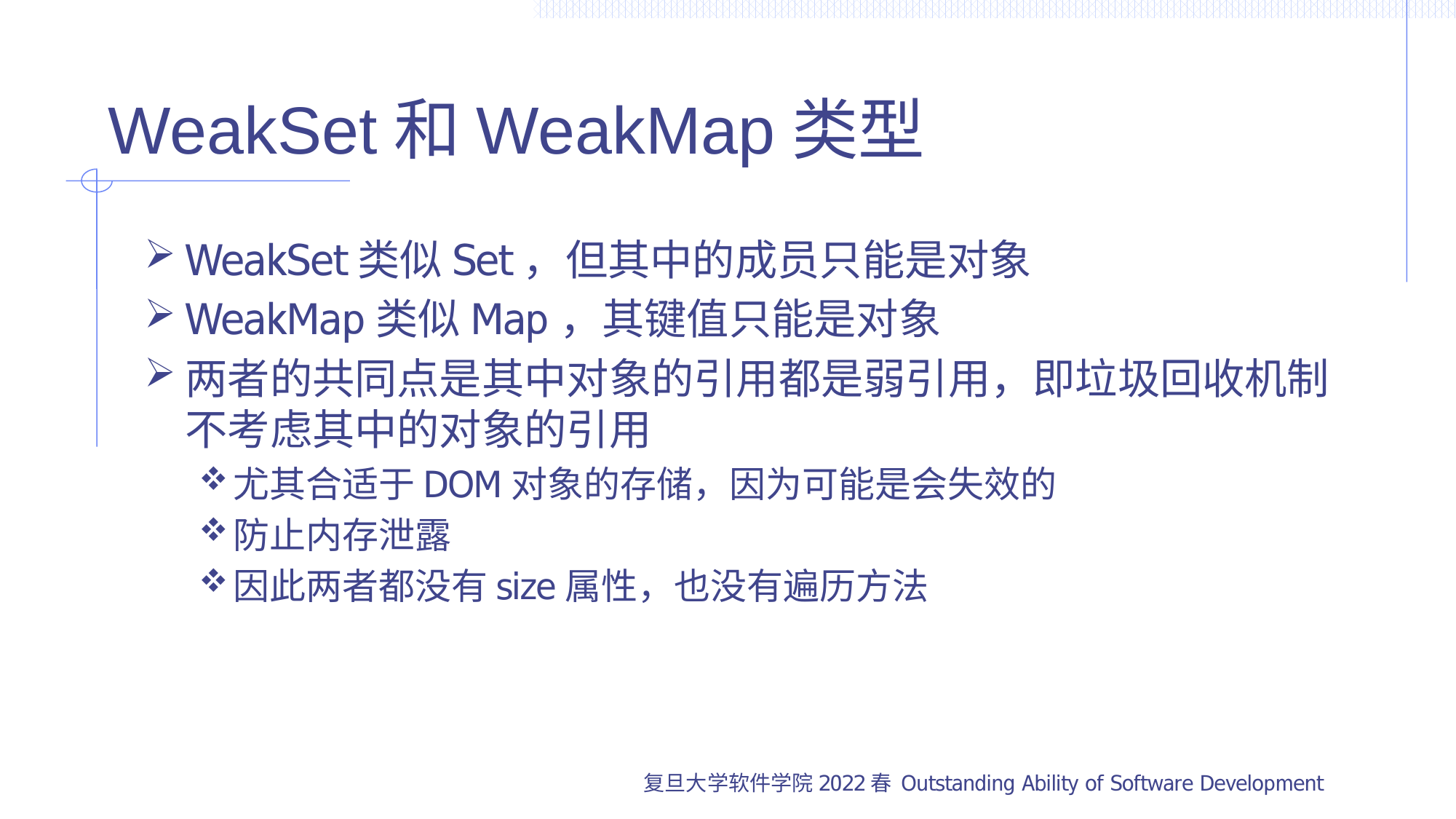

# WeakSet和WeakMap类型
WeakSet类似Set，但其中的成员只能是对象
WeakMap类似Map，其键值只能是对象
两者的共同点是其中对象的引用都是弱引用，即垃圾回收机制不考虑其中的对象的引用
尤其合适于DOM对象的存储，因为可能是会失效的
防止内存泄露
因此两者都没有size属性，也没有遍历方法